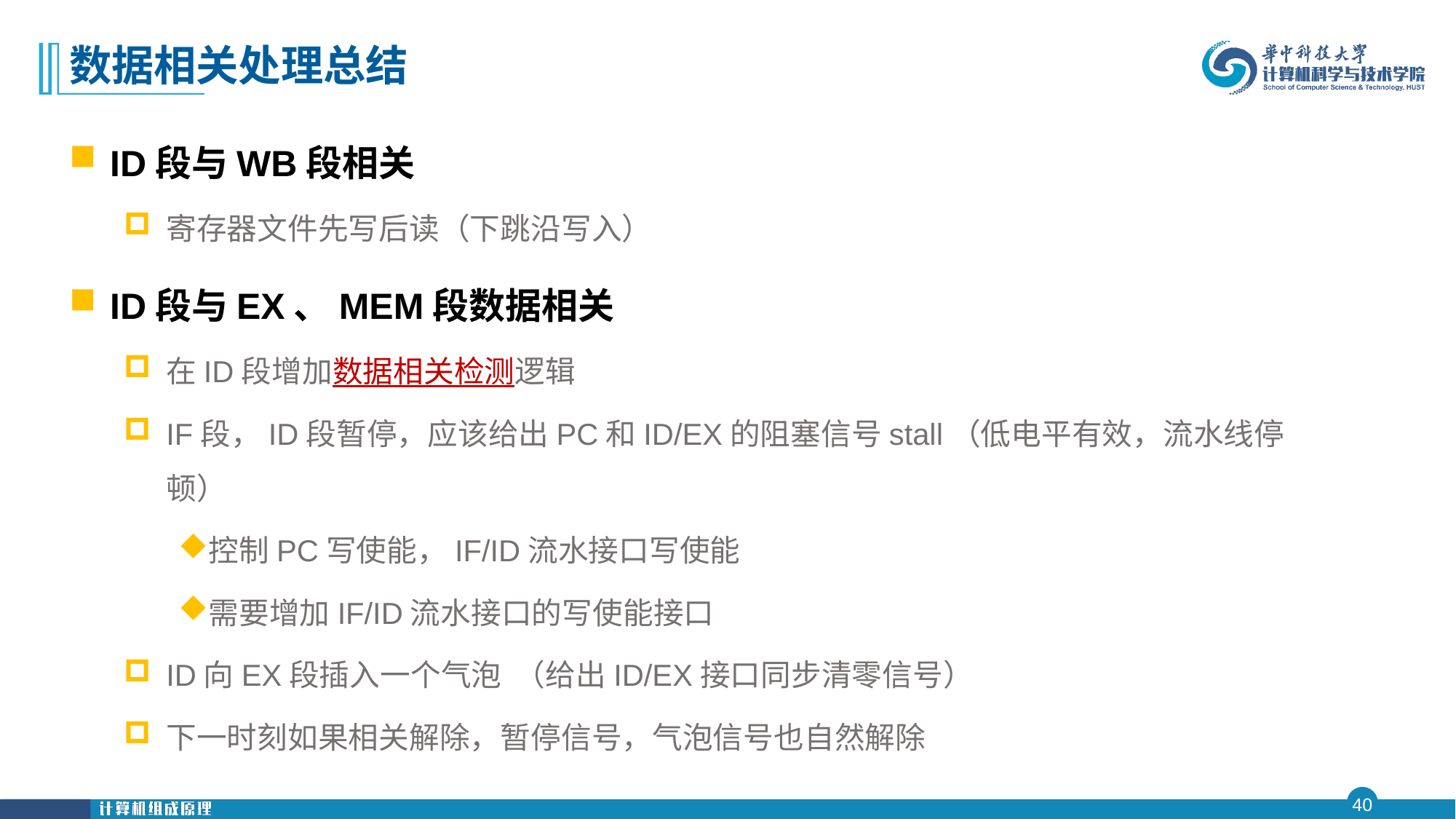

# 数据相关处理总结
ID段与WB段相关
寄存器文件先写后读（下跳沿写入）
ID段与EX、MEM段数据相关
在ID段增加数据相关检测逻辑
IF段，ID段暂停，应该给出PC和ID/EX的阻塞信号stall（低电平有效，流水线停顿）
控制PC写使能，IF/ID流水接口写使能
需要增加IF/ID流水接口的写使能接口
ID向EX段插入一个气泡  （给出ID/EX接口同步清零信号）
下一时刻如果相关解除，暂停信号，气泡信号也自然解除